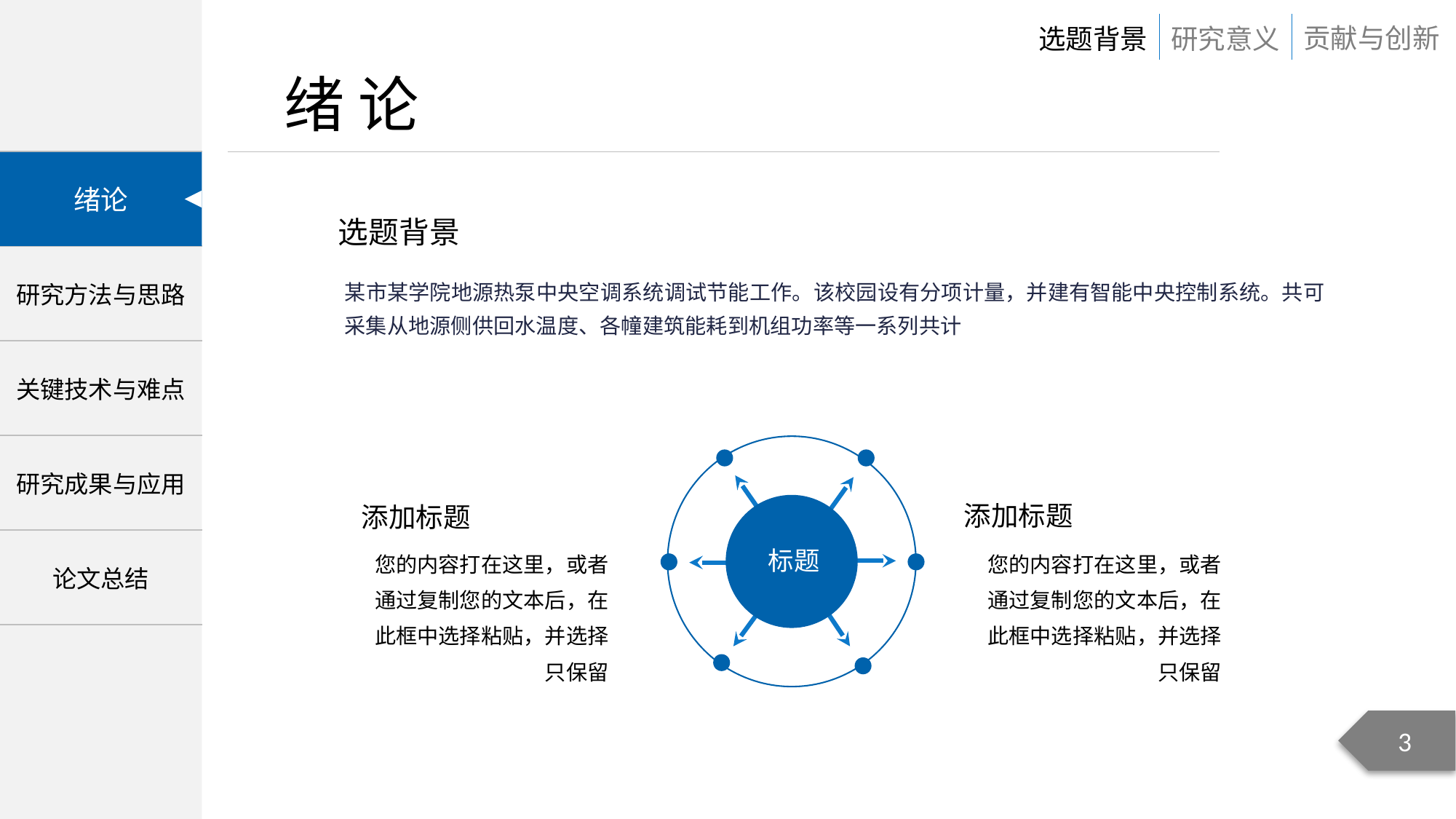

选题背景
某市某学院地源热泵中央空调系统调试节能工作。该校园设有分项计量，并建有智能中央控制系统。共可采集从地源侧供回水温度、各幢建筑能耗到机组功率等一系列共计

添加标题
您的内容打在这里，或者通过复制您的文本后，在此框中选择粘贴，并选择只保留
添加标题
您的内容打在这里，或者通过复制您的文本后，在此框中选择粘贴，并选择只保留

标题